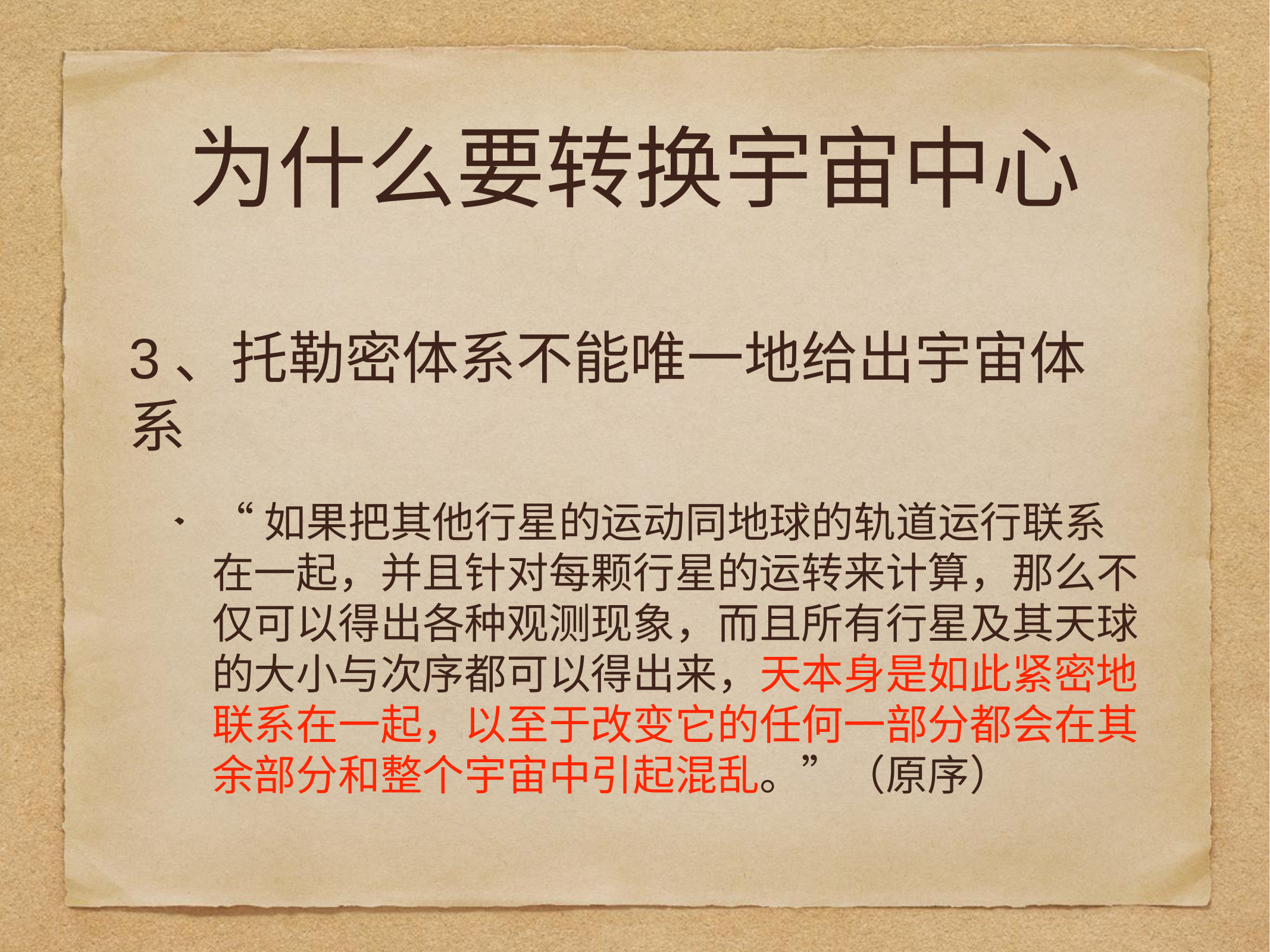

# 为什么要转换宇宙中心
3、托勒密体系不能唯一地给出宇宙体系
“如果把其他行星的运动同地球的轨道运行联系在一起，并且针对每颗行星的运转来计算，那么不仅可以得出各种观测现象，而且所有行星及其天球的大小与次序都可以得出来，天本身是如此紧密地联系在一起，以至于改变它的任何一部分都会在其余部分和整个宇宙中引起混乱。”（原序）